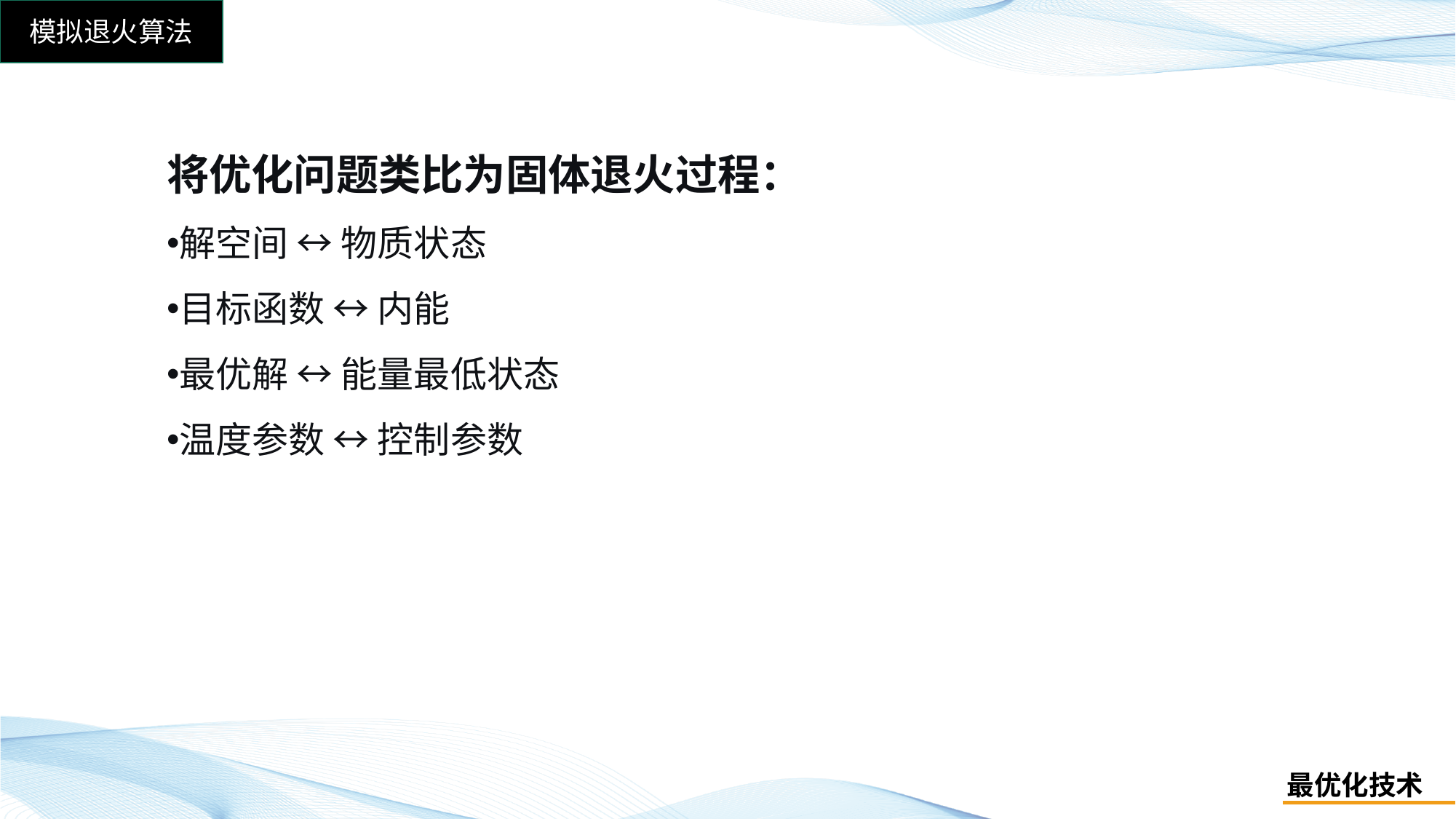

将优化问题类比为固体退火过程：
解空间 ↔ 物质状态
目标函数 ↔ 内能
最优解 ↔ 能量最低状态
温度参数 ↔ 控制参数